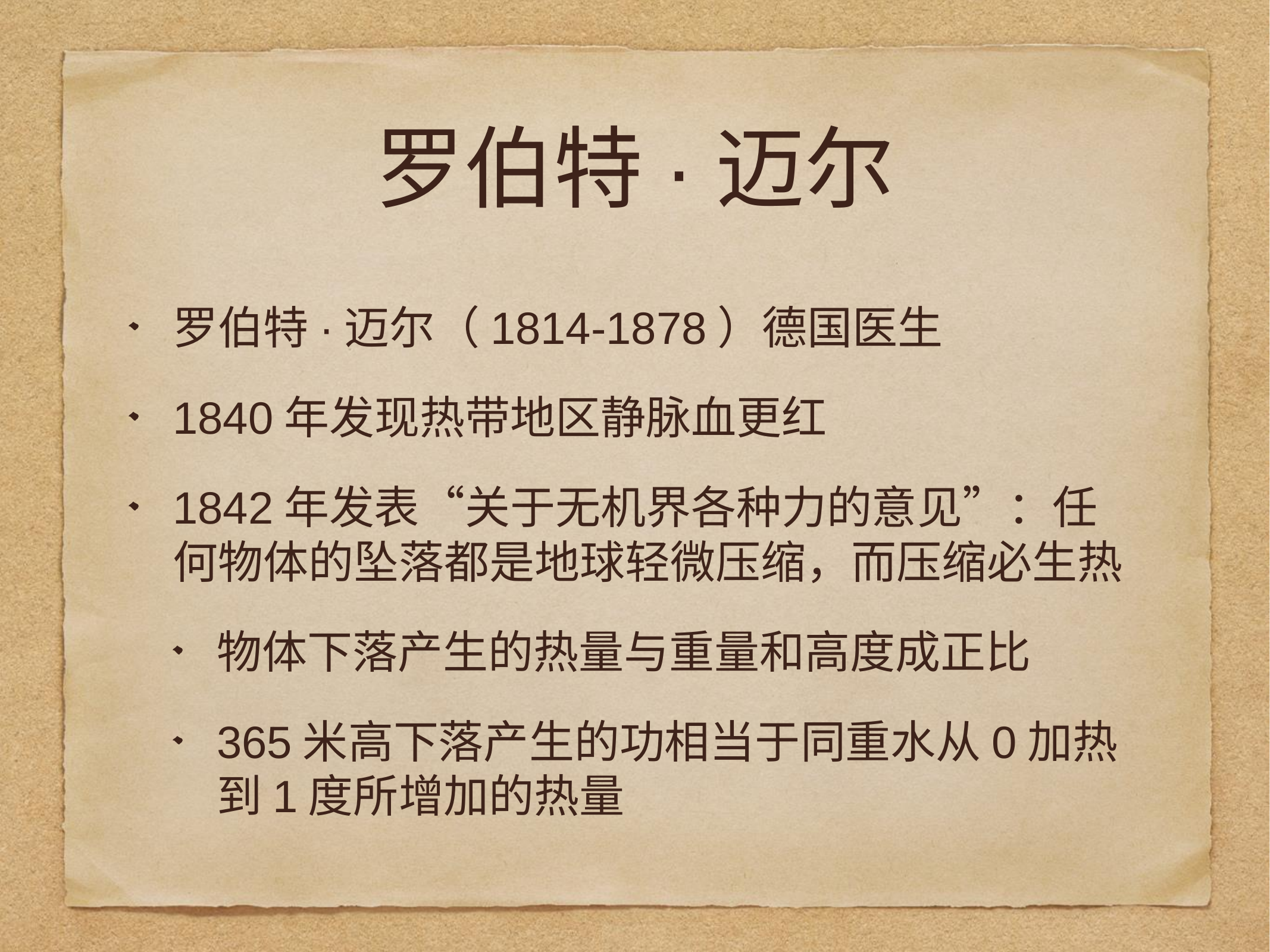

# 罗伯特·迈尔
罗伯特·迈尔（1814-1878）德国医生
1840年发现热带地区静脉血更红
1842年发表“关于无机界各种力的意见”：任何物体的坠落都是地球轻微压缩，而压缩必生热
物体下落产生的热量与重量和高度成正比
365米高下落产生的功相当于同重水从0加热到1度所增加的热量